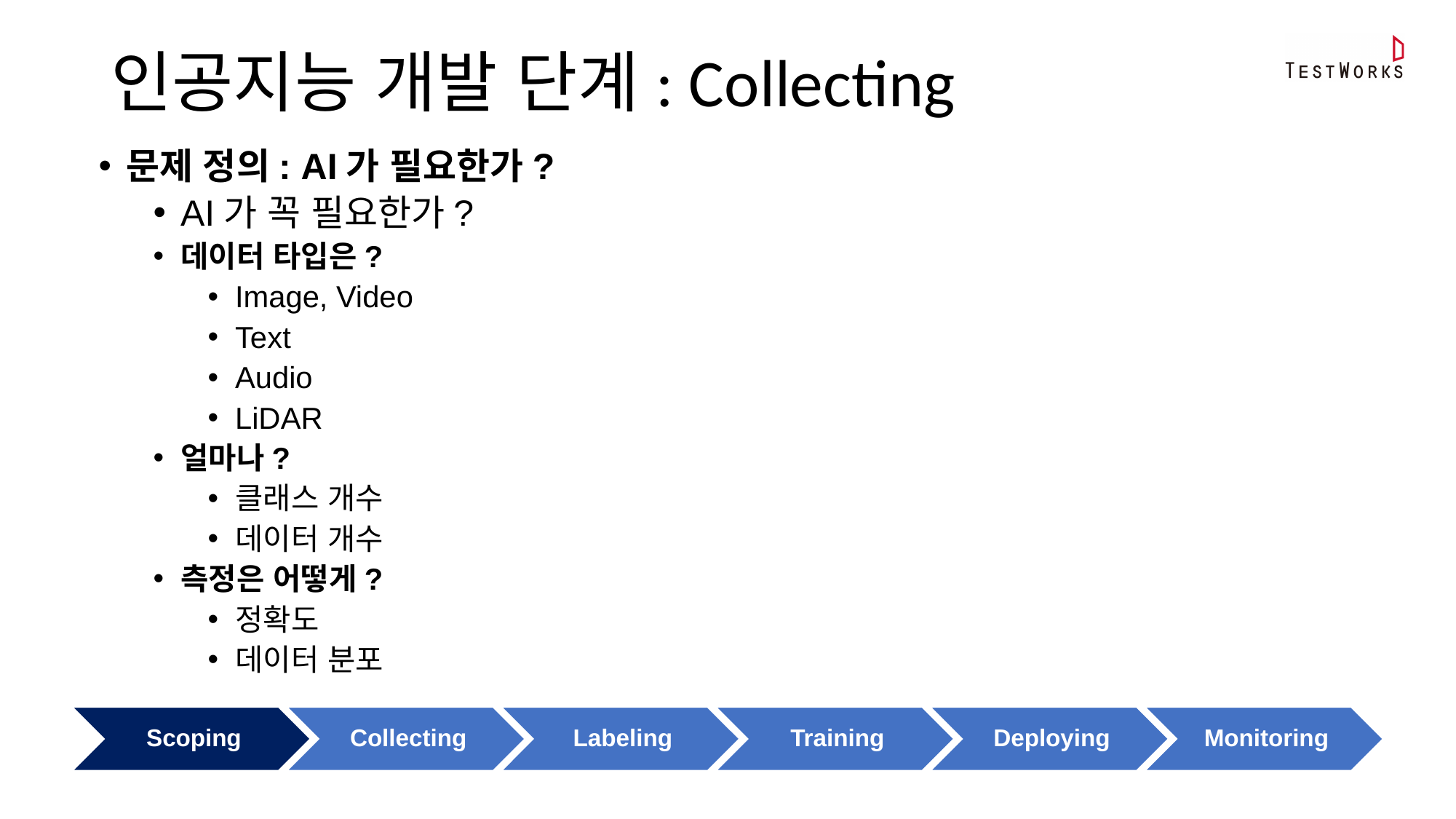

인공지능 개발 단계: Collecting
문제 정의: AI가 필요한가?
AI가 꼭 필요한가?
데이터 타입은?
Image, Video
Text
Audio
LiDAR
얼마나?
클래스 개수
데이터 개수
측정은 어떻게?
정확도
데이터 분포

Scoping

Collecting

Labeling

Training

Deploying

Monitoring